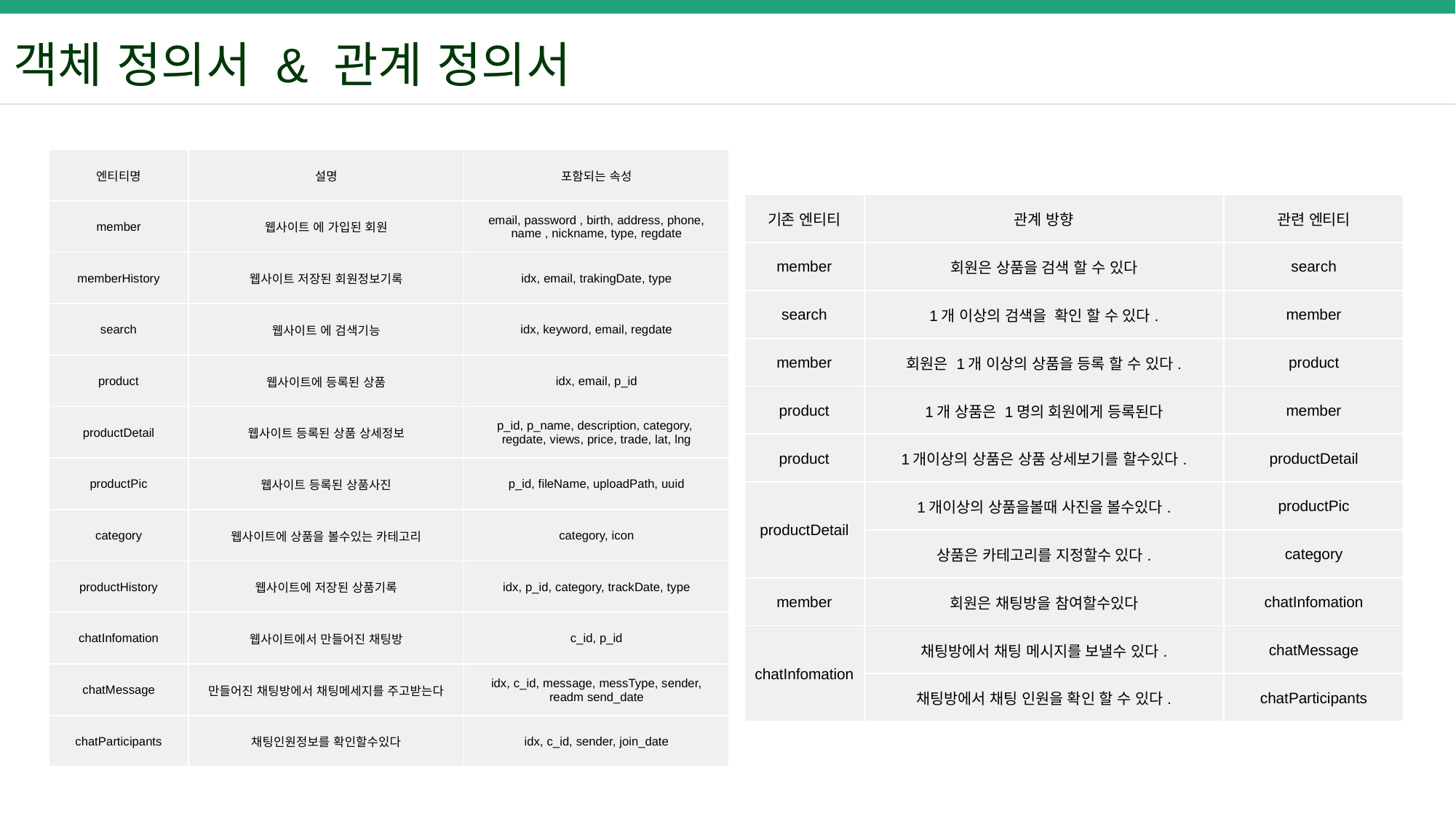

객체 정의서 & 관계 정의서
| 엔티티명 | 설명 | 포함되는 속성 |
| --- | --- | --- |
| member | 웹사이트 에 가입된 회원 | email, password , birth, address, phone, name , nickname, type, regdate |
| memberHistory | 웹사이트 저장된 회원정보기록 | idx, email, trakingDate, type |
| search | 웹사이트 에 검색기능 | idx, keyword, email, regdate |
| product | 웹사이트에 등록된 상품 | idx, email, p\_id |
| productDetail | 웹사이트 등록된 상품 상세정보 | p\_id, p\_name, description, category, regdate, views, price, trade, lat, lng |
| productPic | 웹사이트 등록된 상품사진 | p\_id, fileName, uploadPath, uuid |
| category | 웹사이트에 상품을 볼수있는 카테고리 | category, icon |
| productHistory | 웹사이트에 저장된 상품기록 | idx, p\_id, category, trackDate, type |
| chatInfomation | 웹사이트에서 만들어진 채팅방 | c\_id, p\_id |
| chatMessage | 만들어진 채팅방에서 채팅메세지를 주고받는다 | idx, c\_id, message, messType, sender, readm send\_date |
| chatParticipants | 채팅인원정보를 확인할수있다 | idx, c\_id, sender, join\_date |
| 기존 엔티티 | 관계 방향 | 관련 엔티티 |
| --- | --- | --- |
| member | 회원은 상품을 검색 할 수 있다 | search |
| search | 1개 이상의 검색을 확인 할 수 있다. | member |
| member | 회원은 1개 이상의 상품을 등록 할 수 있다. | product |
| product | 1개 상품은 1명의 회원에게 등록된다 | member |
| product | 1개이상의 상품은 상품 상세보기를 할수있다. | productDetail |
| productDetail | 1개이상의 상품을볼때 사진을 볼수있다. | productPic |
|  | 상품은 카테고리를 지정할수 있다. | category |
| member | 회원은 채팅방을 참여할수있다 | chatInfomation |
| chatInfomation | 채팅방에서 채팅 메시지를 보낼수 있다. | chatMessage |
|  | 채팅방에서 채팅 인원을 확인 할 수 있다. | chatParticipants |